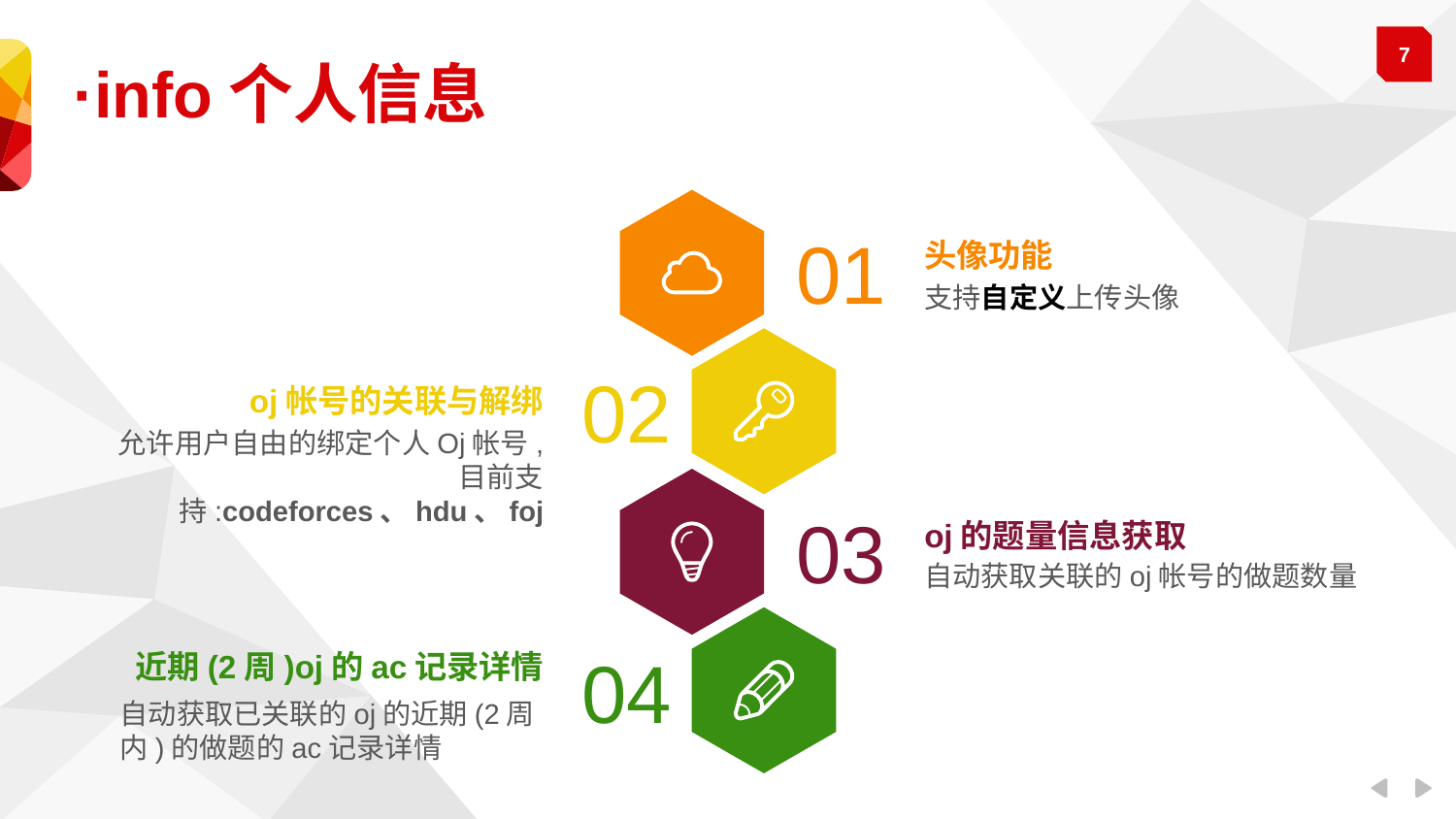

·info个人信息

01
头像功能
支持自定义上传头像

02
oj帐号的关联与解绑
允许用户自由的绑定个人Oj帐号,
目前支持:codeforces、hdu、foj

03
oj的题量信息获取
自动获取关联的oj帐号的做题数量

04
近期(2周)oj的ac记录详情

自动获取已关联的oj的近期(2周内)的做题的ac记录详情